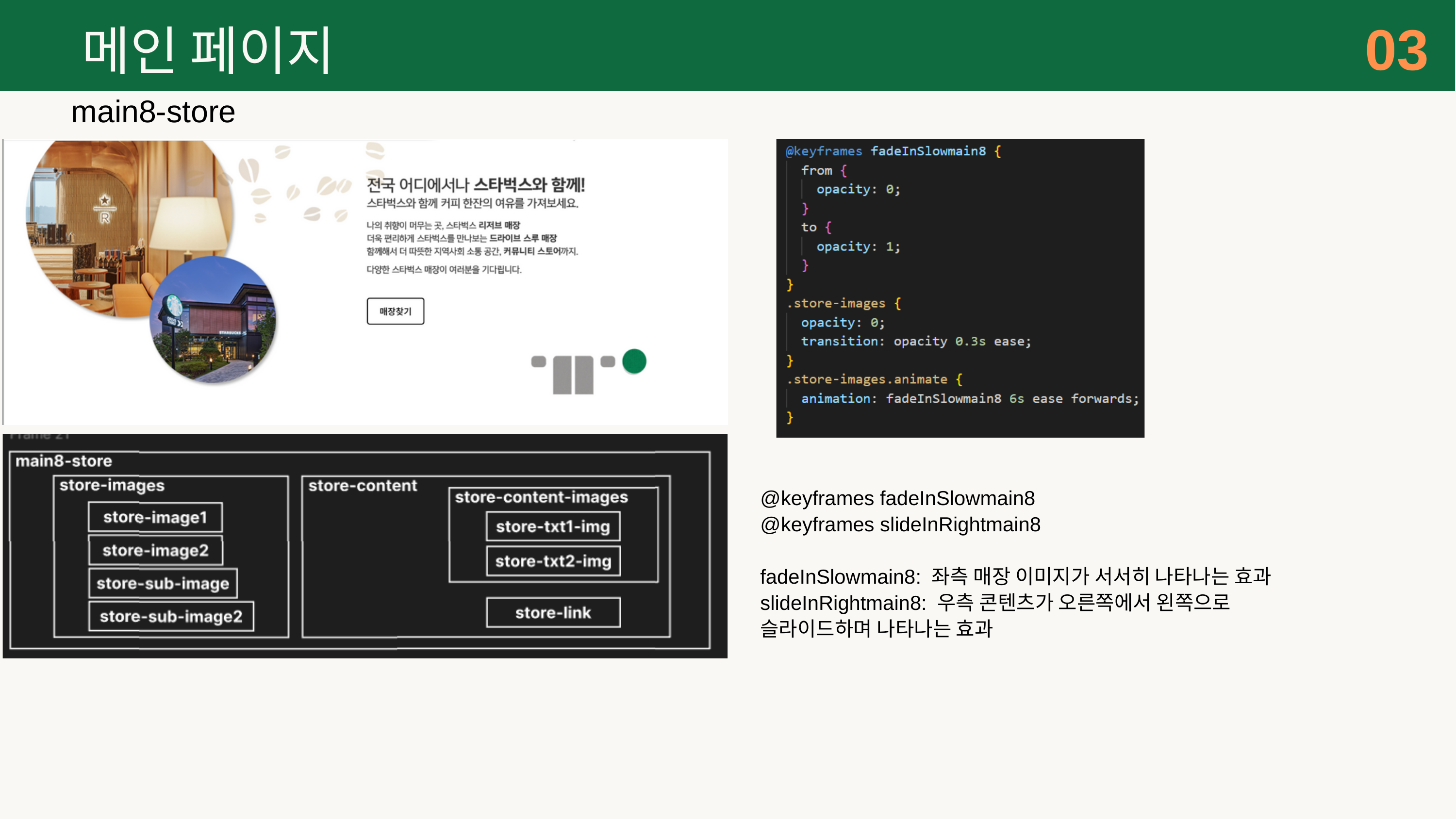

03
메인 페이지
main8-store

@keyframes fadeInSlowmain8
@keyframes slideInRightmain8

fadeInSlowmain8: 좌측 매장 이미지가 서서히 나타나는 효과
slideInRightmain8: 우측 콘텐츠가 오른쪽에서 왼쪽으로 슬라이드하며 나타나는 효과